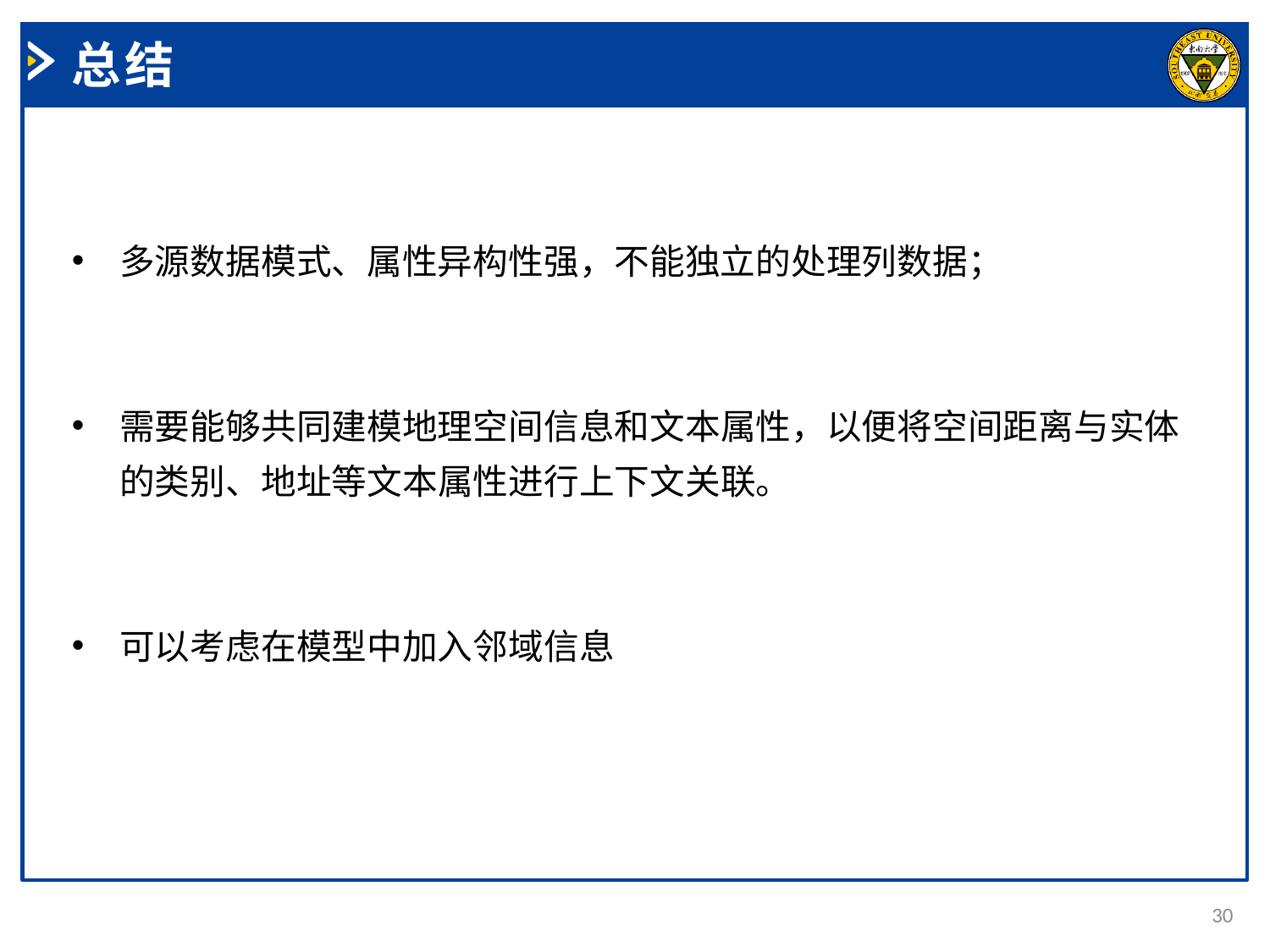

总结

多源数据模式、属性异构性强，不能独立的处理列数据；

需要能够共同建模地理空间信息和文本属性，以便将空间距离与实体的类别、地址等文本属性进行上下文关联。

可以考虑在模型中加入邻域信息
30